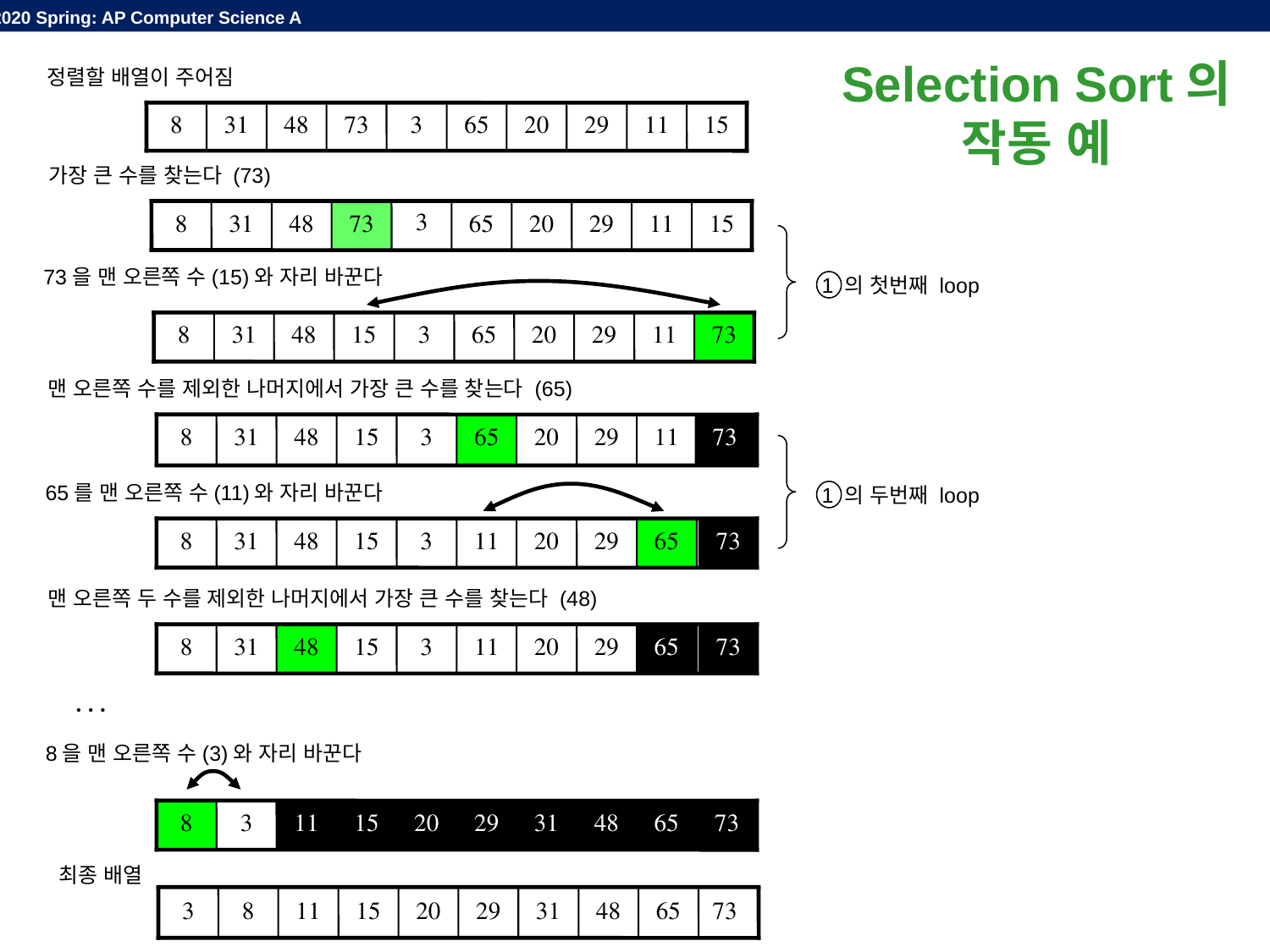

Selection Sort의 작동 예
정렬할 배열이 주어짐

8

31

48

73

3

65

20

29

11

15

가장 큰 수를 찾는다 (73)
3
8

31

48

73

65

20

29

11

15

73을 맨 오른쪽 수(15)와 자리 바꾼다
1 의 첫번째 loop

8

31

48

15

3

65

20

29

11

73

맨 오른쪽 수를 제외한 나머지에서 가장 큰 수를 찾는다 (65)

8

31

48

15

3

65

20

29

11

73

65를 맨 오른쪽 수(11)와 자리 바꾼다
1 의 두번째 loop

8

31

48

15

3

11

20

29

65

73

맨 오른쪽 두 수를 제외한 나머지에서 가장 큰 수를 찾는다 (48)
8

31

48

15

3

11

20

29

65

73

. . .
8을 맨 오른쪽 수(3)와 자리 바꾼다

8

3

11

15

20

29

31

48

65

73

최종 배열

3

8

11

15

20

29

31

48

65

73